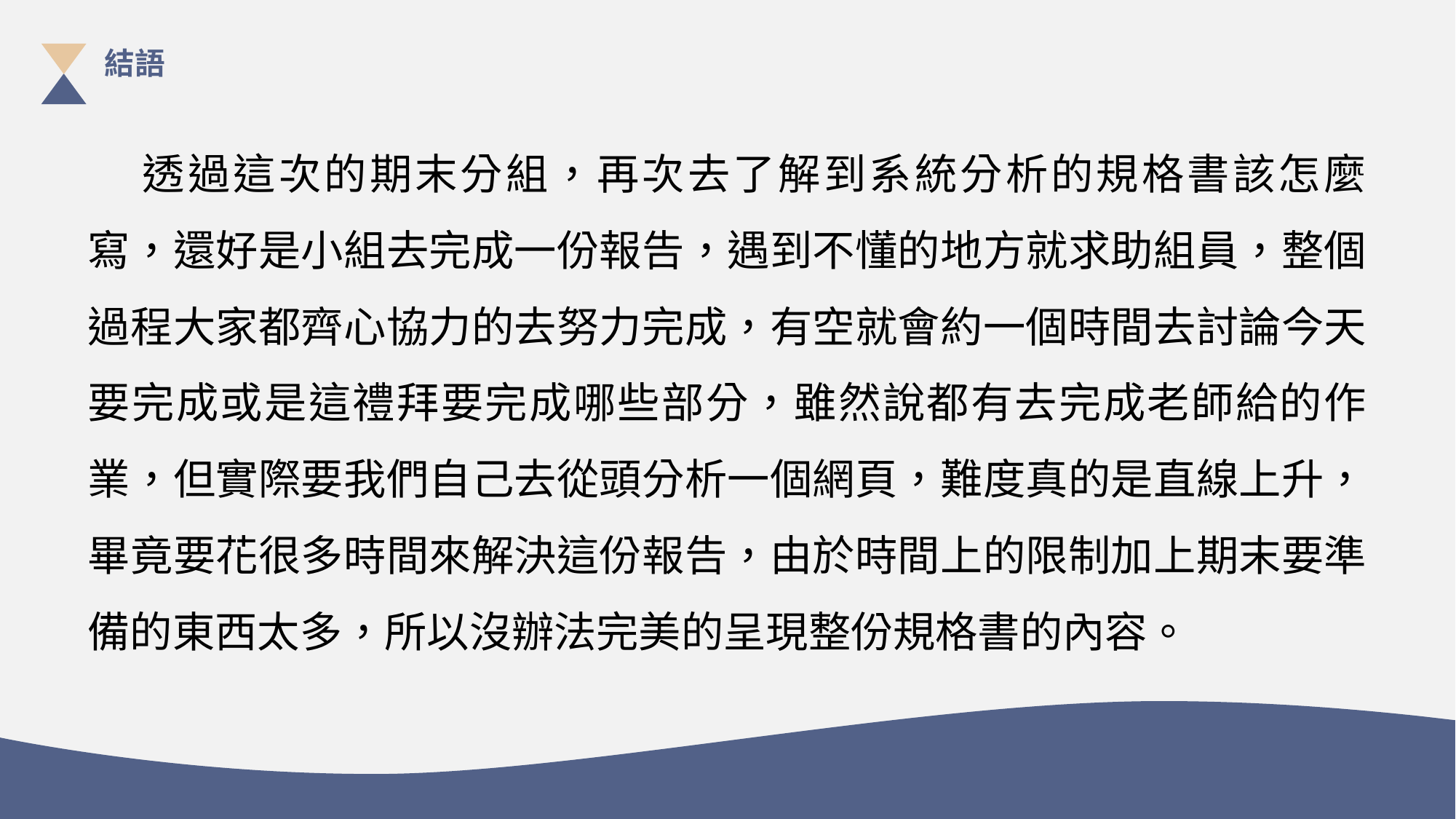

結語

透過這次的期末分組，再次去了解到系統分析的規格書該怎麼寫，還好是小組去完成一份報告，遇到不懂的地方就求助組員，整個過程大家都齊心協力的去努力完成，有空就會約一個時間去討論今天要完成或是這禮拜要完成哪些部分，雖然說都有去完成老師給的作業，但實際要我們自己去從頭分析一個網頁，難度真的是直線上升，畢竟要花很多時間來解決這份報告，由於時間上的限制加上期末要準備的東西太多，所以沒辦法完美的呈現整份規格書的內容。